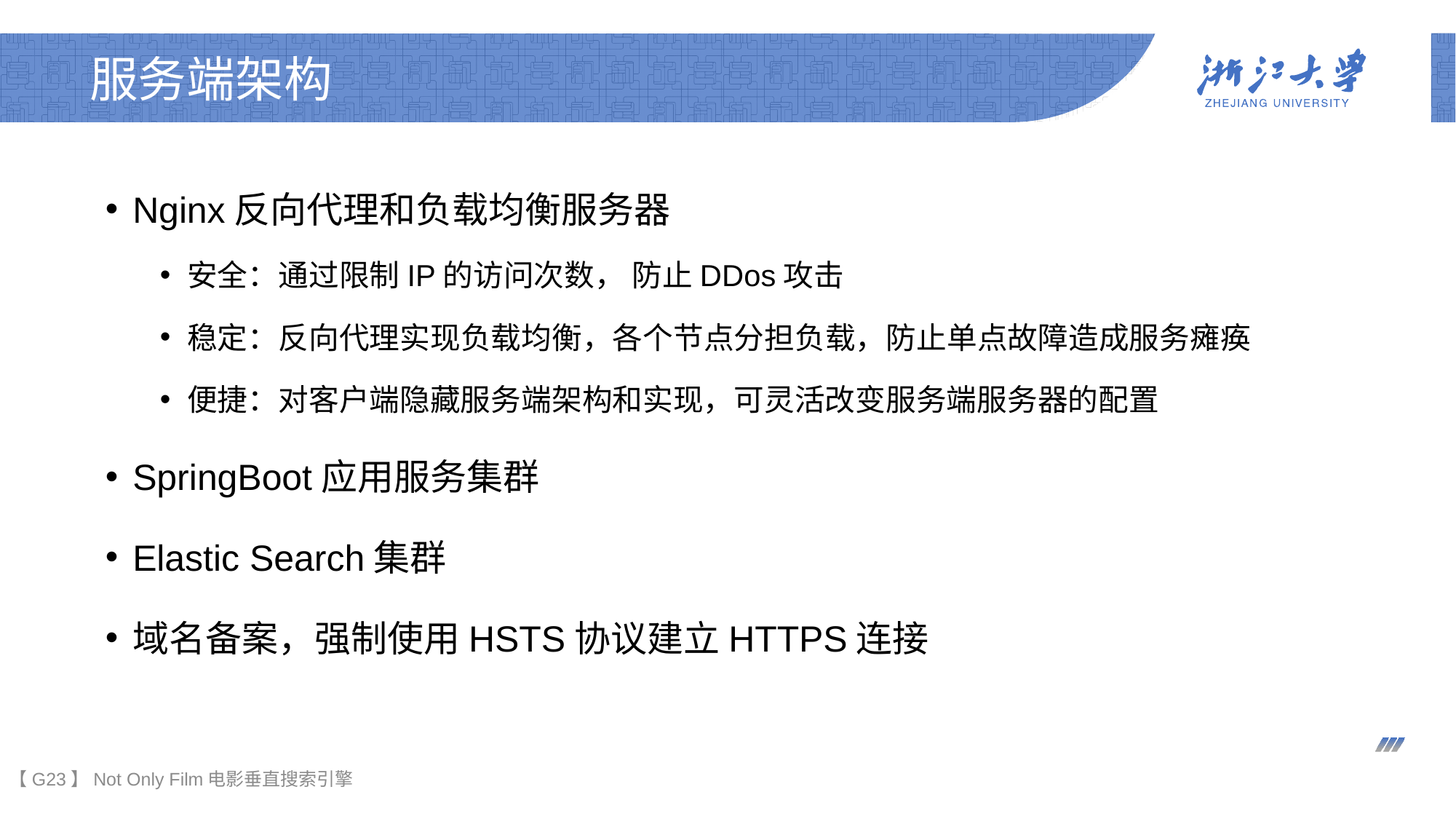

# 服务端架构
Nginx反向代理和负载均衡服务器
安全：通过限制IP的访问次数， 防止DDos攻击
稳定：反向代理实现负载均衡，各个节点分担负载，防止单点故障造成服务瘫痪
便捷：对客户端隐藏服务端架构和实现，可灵活改变服务端服务器的配置
SpringBoot应用服务集群
Elastic Search集群
域名备案，强制使用HSTS协议建立HTTPS连接
【G23】Not Only Film电影垂直搜索引擎